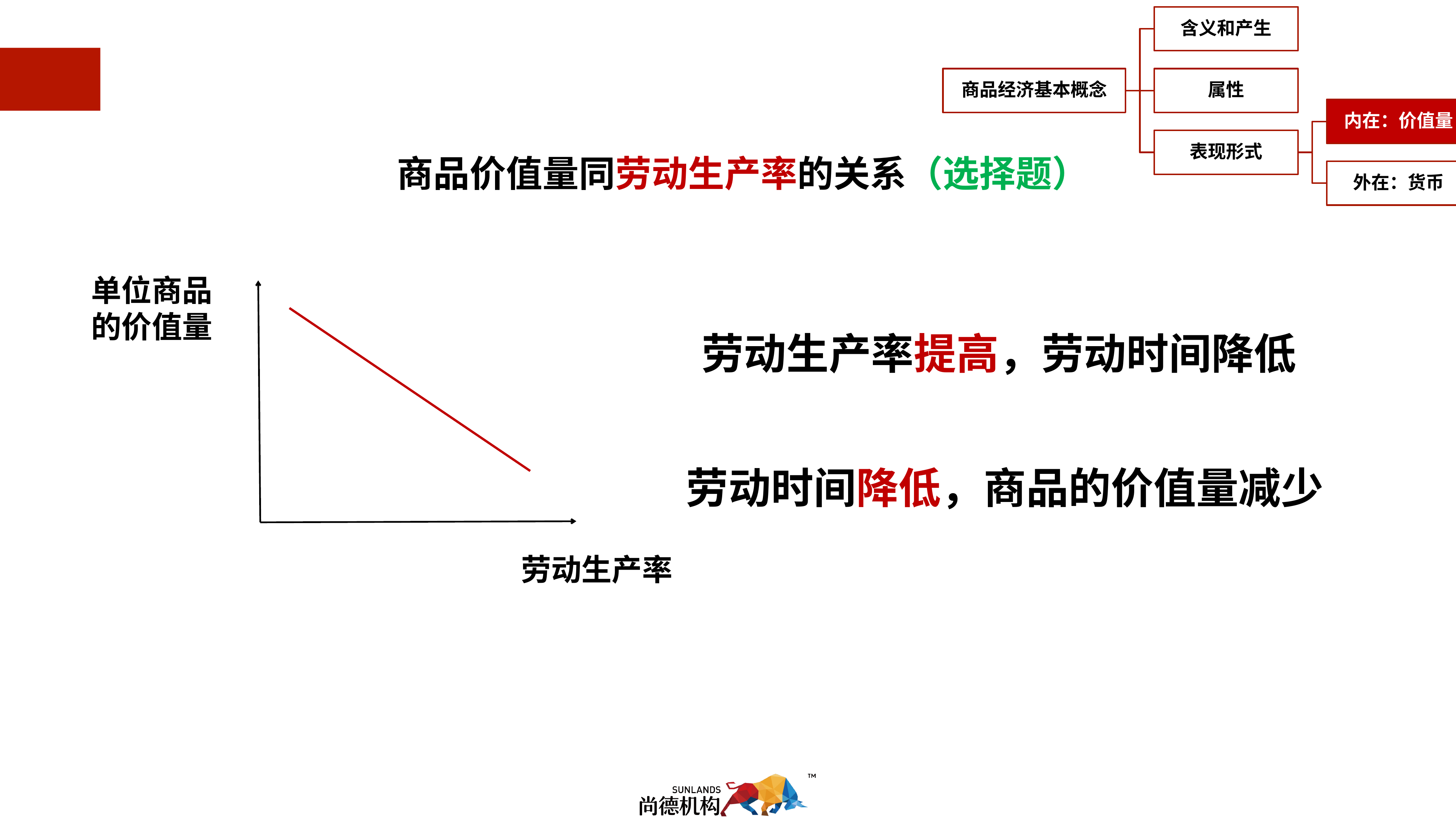

4.1.1.5 商品的价值量
商品经济基本概念
含义和产生
属性
表现形式
内在：价值量
外在：货币
商品价值量同劳动生产率的关系（选择题）

单位商品
的价值量
劳动生产率提高，劳动时间降低
劳动时间降低，商品的价值量减少
劳动生产率